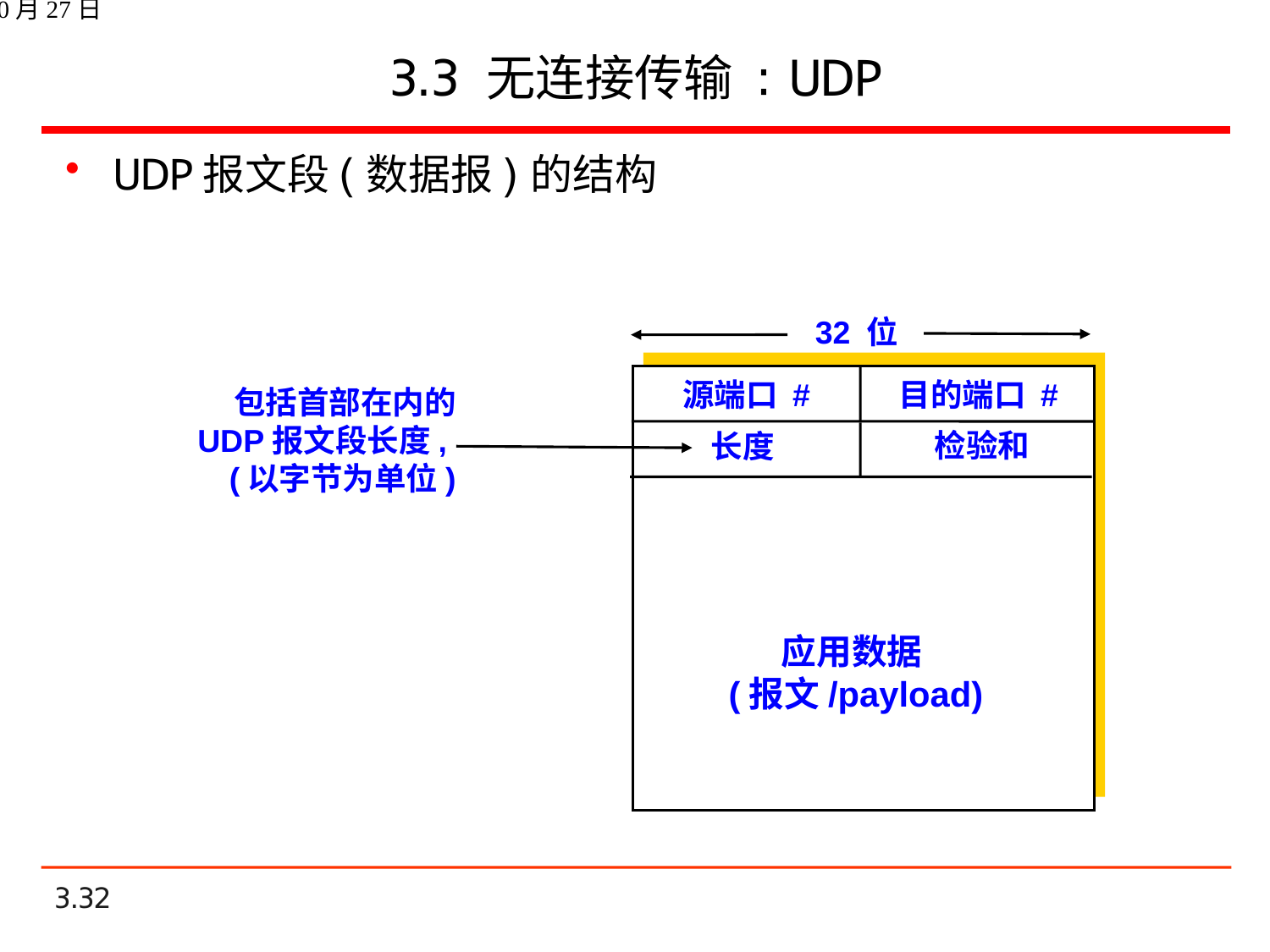

# 3.3 无连接传输 : UDP
UDP报文段(数据报)的结构
32 位

源端口 #
目的端口 #
包括首部在内的
UDP报文段长度,
(以字节为单位)
检验和
长度

应用数据
(报文/payload)
2020年10月27日